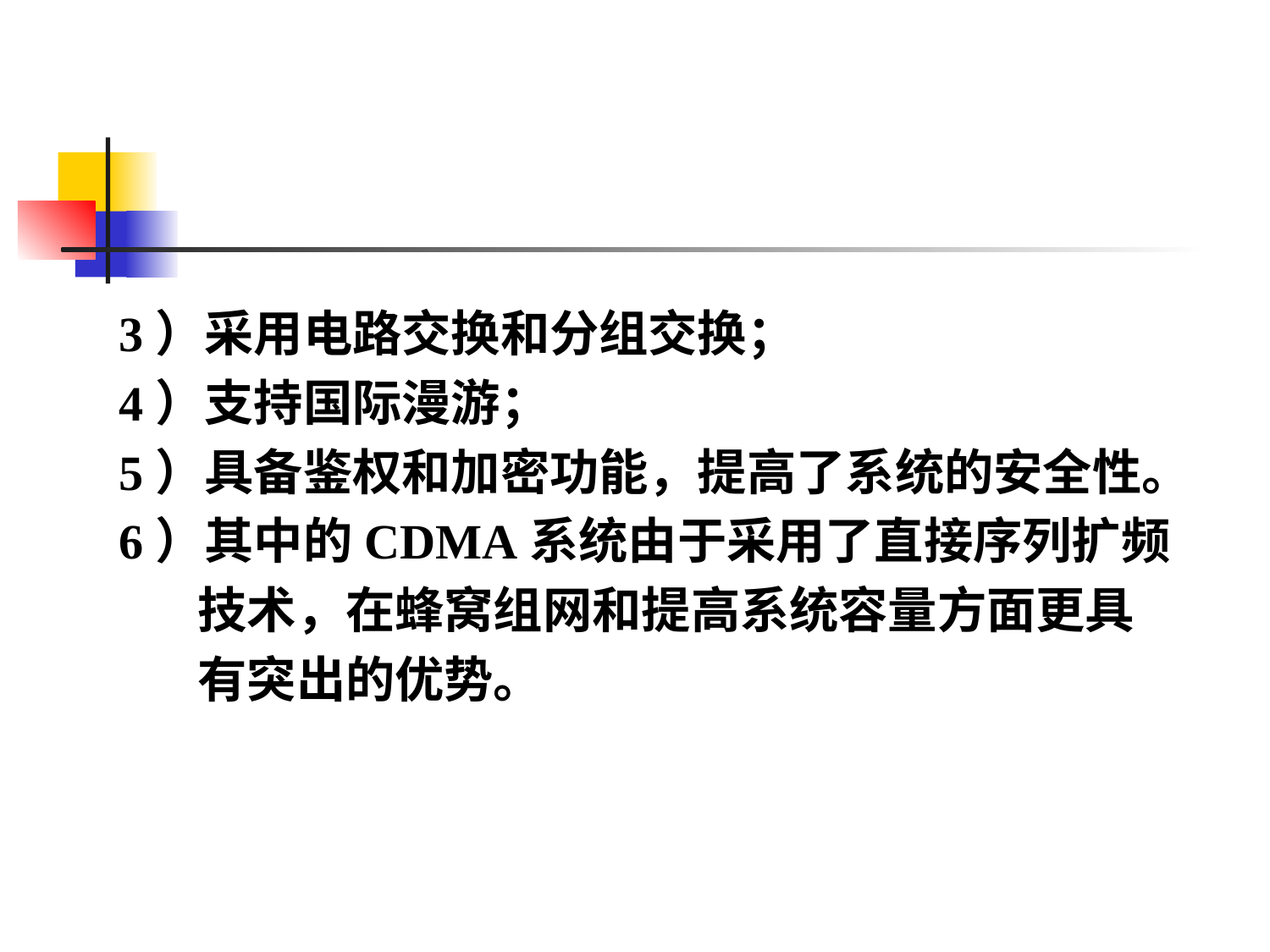

#
3）采用电路交换和分组交换；
4）支持国际漫游；
5）具备鉴权和加密功能，提高了系统的安全性。
6）其中的CDMA系统由于采用了直接序列扩频
      技术，在蜂窝组网和提高系统容量方面更具
      有突出的优势。